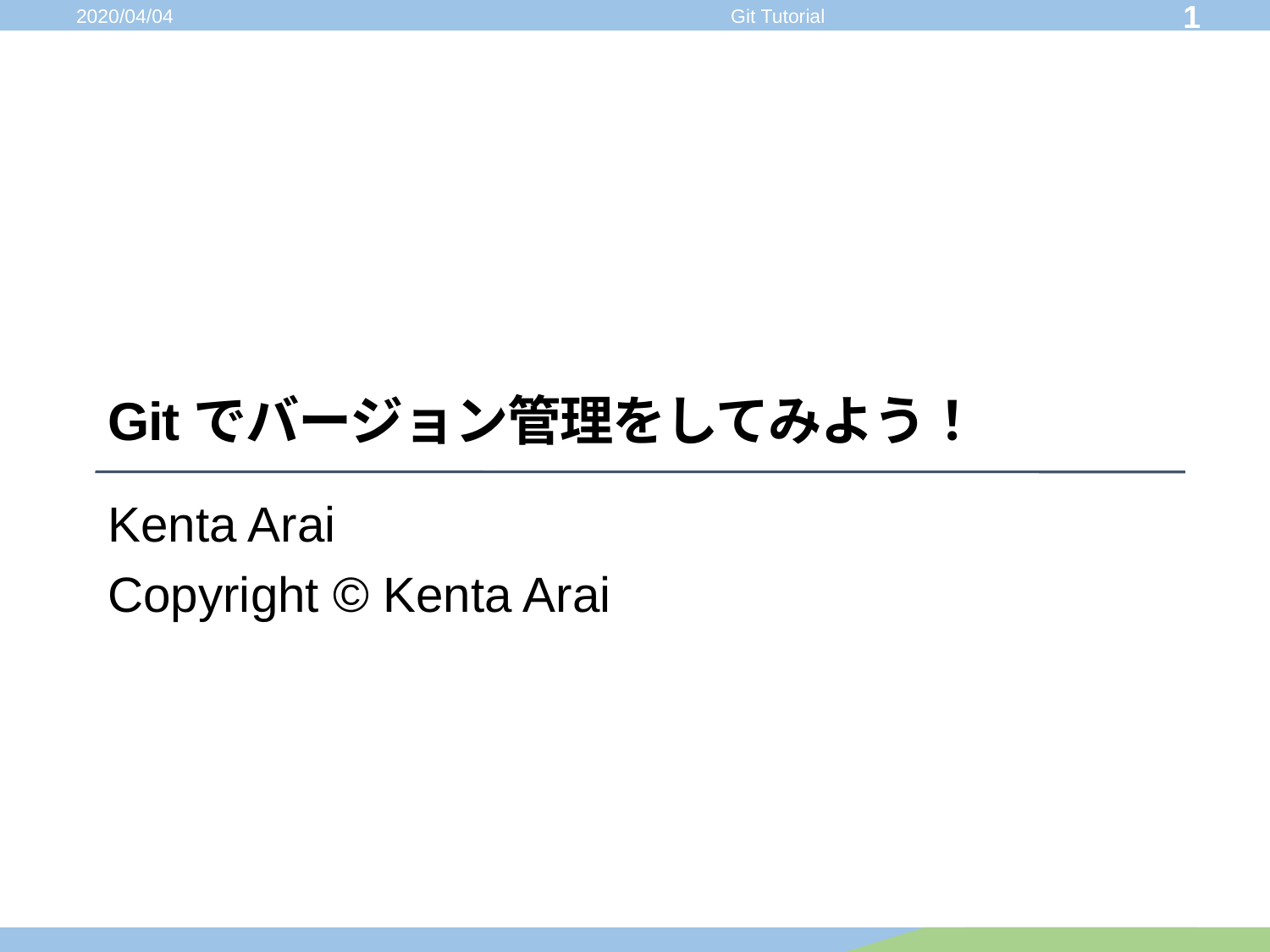

2020/04/04
1
Git Tutorial
# Gitでバージョン管理をしてみよう！
Kenta Arai
Copyright © Kenta Arai